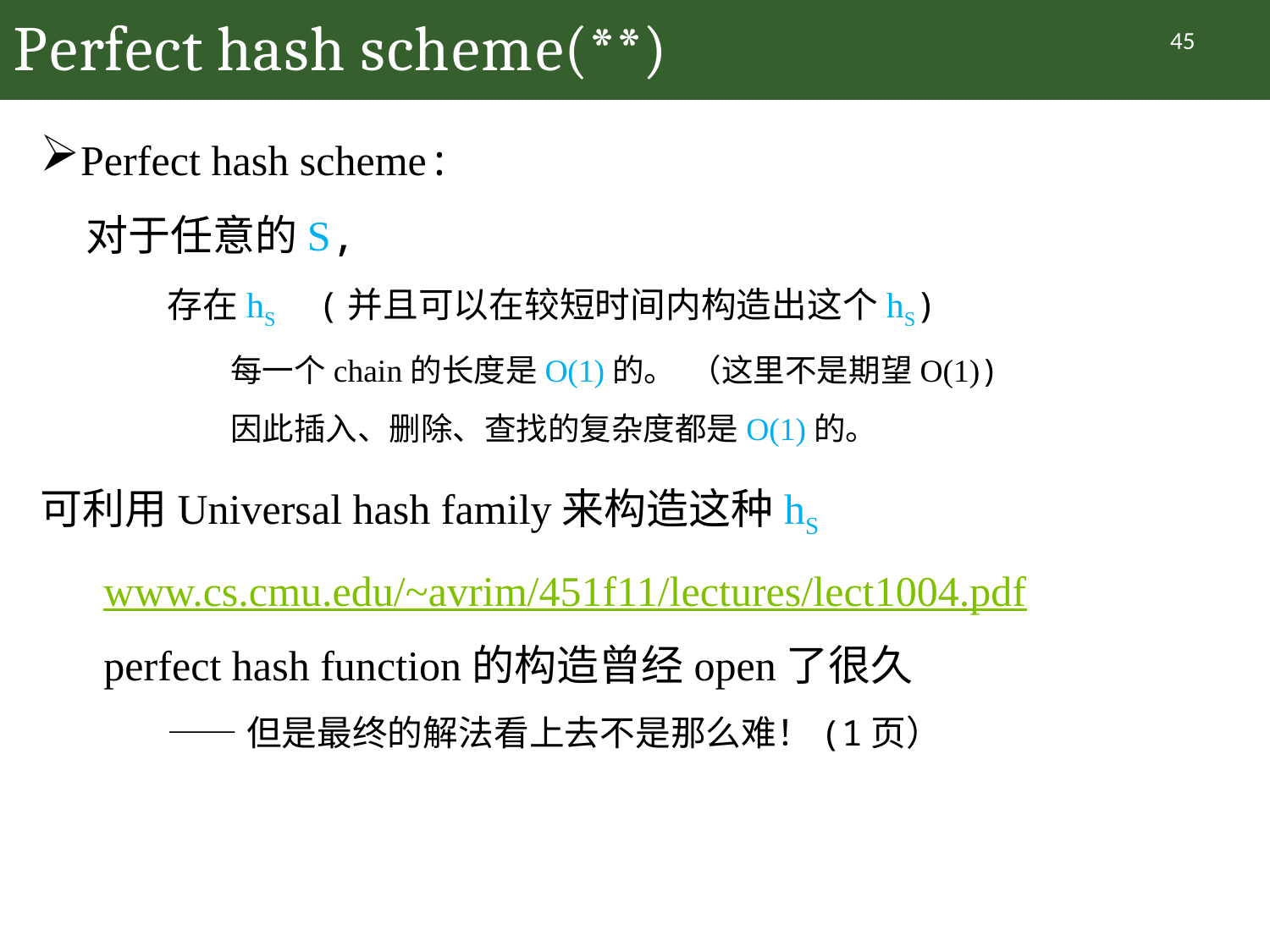

# Perfect hash scheme(**)
45
Perfect hash scheme:
对于任意的S,
存在hS  (并且可以在较短时间内构造出这个hS)
每一个chain的长度是O(1)的。  （这里不是期望O(1))
因此插入、删除、查找的复杂度都是O(1)的。
可利用Universal hash family来构造这种hS
www.cs.cmu.edu/~avrim/451f11/lectures/lect1004.pdf
perfect hash function的构造曾经open了很久
——但是最终的解法看上去不是那么难！(1页）